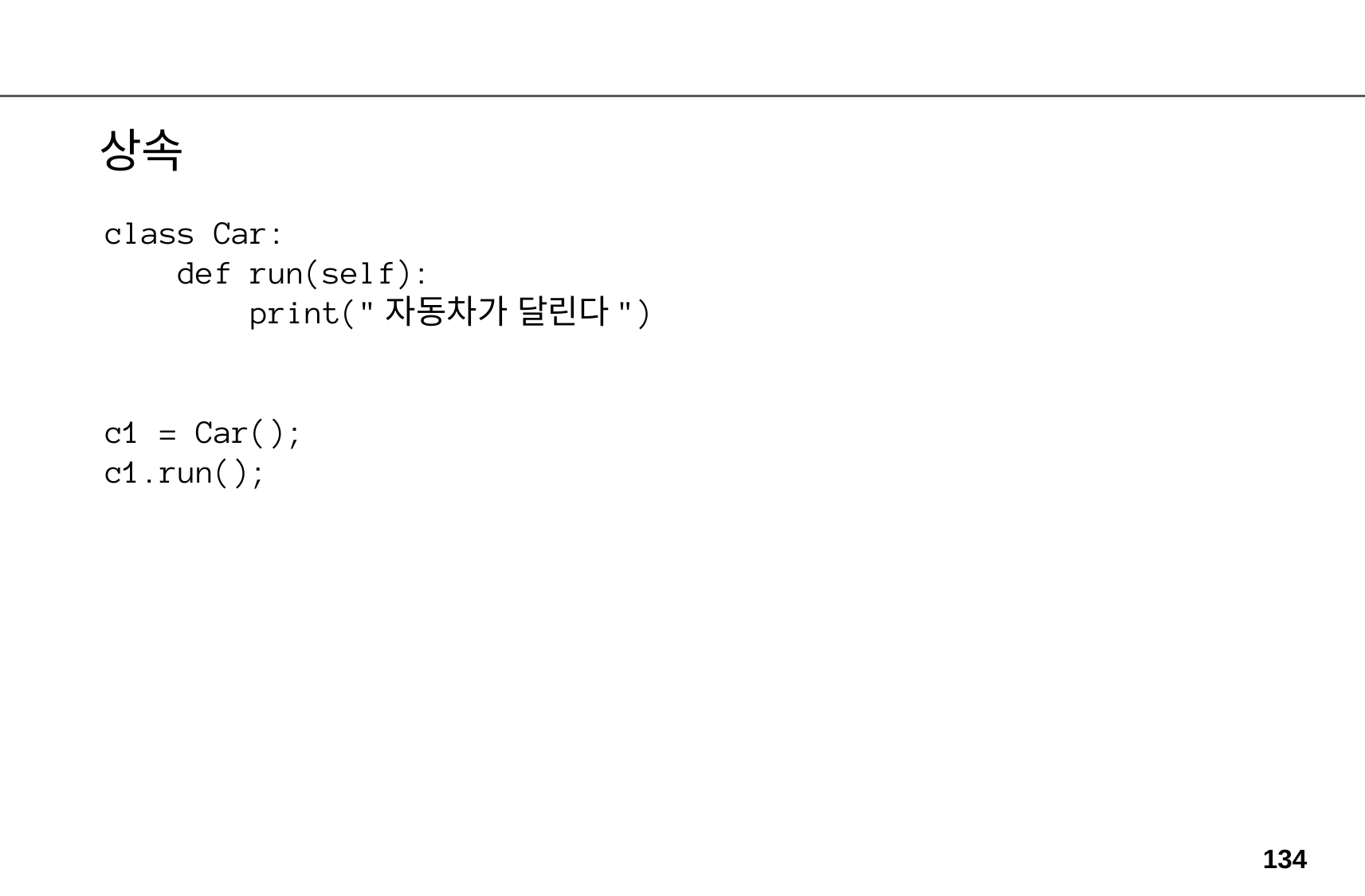

상속
class Car:
    def run(self):
        print("자동차가 달린다")

c1 = Car();
c1.run();